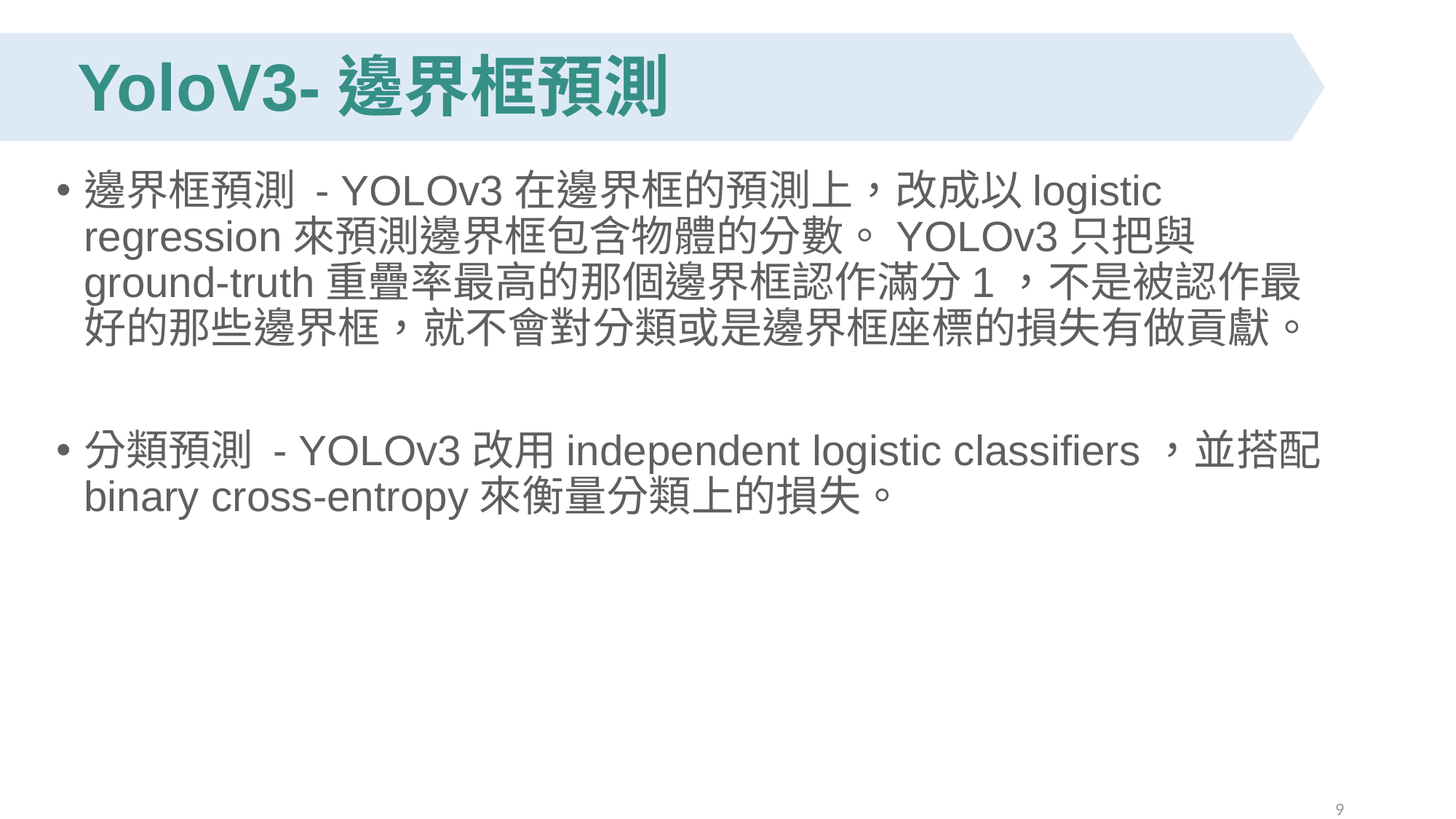

# YoloV3-邊界框預測
邊界框預測 - YOLOv3在邊界框的預測上，改成以logistic regression來預測邊界框包含物體的分數。YOLOv3只把與ground-truth重疊率最高的那個邊界框認作滿分1，不是被認作最好的那些邊界框，就不會對分類或是邊界框座標的損失有做貢獻。

分類預測 - YOLOv3改用independent logistic classifiers，並搭配binary cross-entropy來衡量分類上的損失。

9